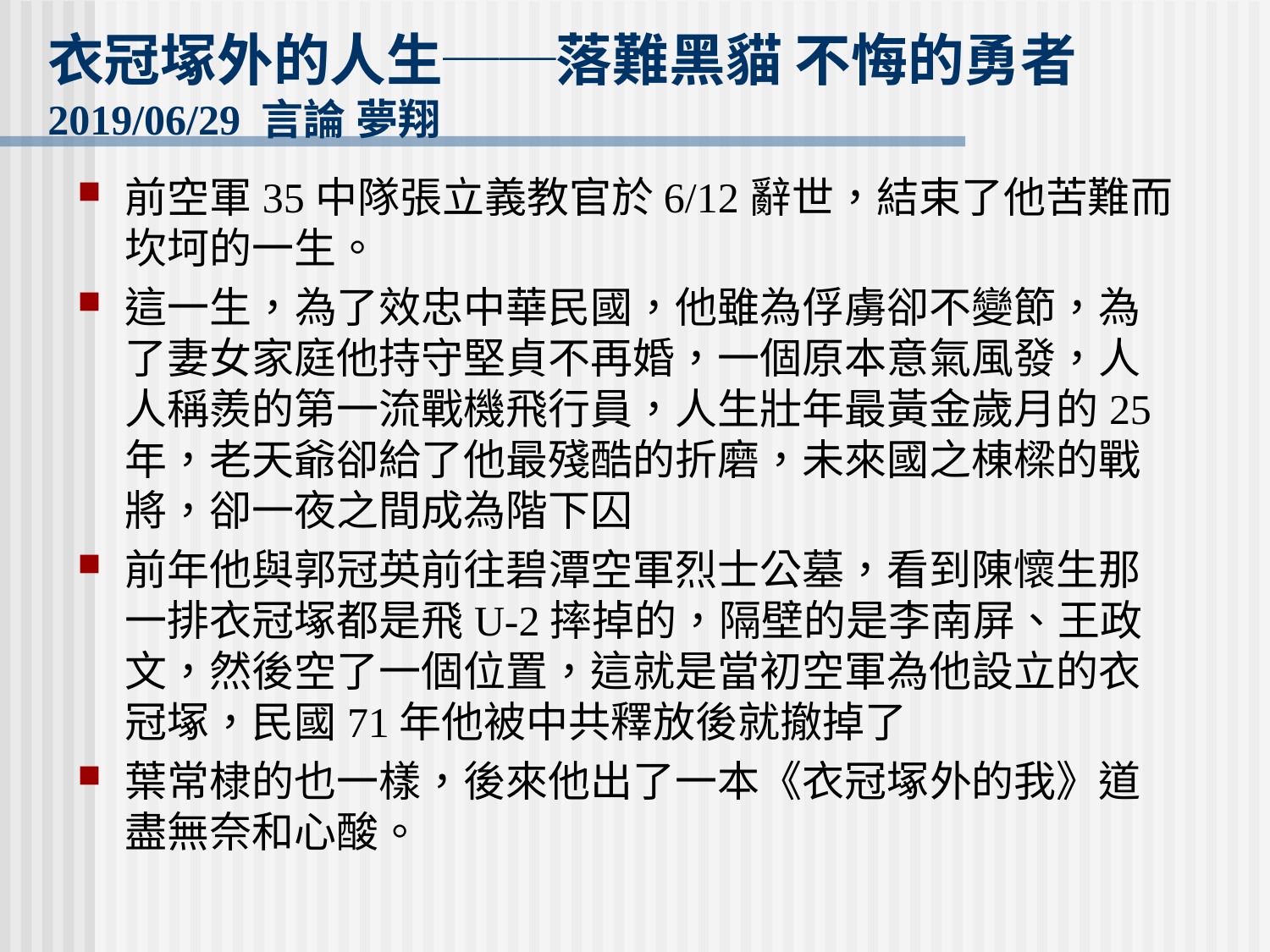

# 衣冠塚外的人生──落難黑貓 不悔的勇者 2019/06/29 言論 夢翔
前空軍35中隊張立義教官於6/12辭世，結束了他苦難而坎坷的一生。
這一生，為了效忠中華民國，他雖為俘虜卻不變節，為了妻女家庭他持守堅貞不再婚，一個原本意氣風發，人人稱羨的第一流戰機飛行員，人生壯年最黃金歲月的25年，老天爺卻給了他最殘酷的折磨，未來國之棟樑的戰將，卻一夜之間成為階下囚
前年他與郭冠英前往碧潭空軍烈士公墓，看到陳懷生那一排衣冠塚都是飛U-2摔掉的，隔壁的是李南屏、王政文，然後空了一個位置，這就是當初空軍為他設立的衣冠塚，民國71年他被中共釋放後就撤掉了
葉常棣的也一樣，後來他出了一本《衣冠塚外的我》道盡無奈和心酸。